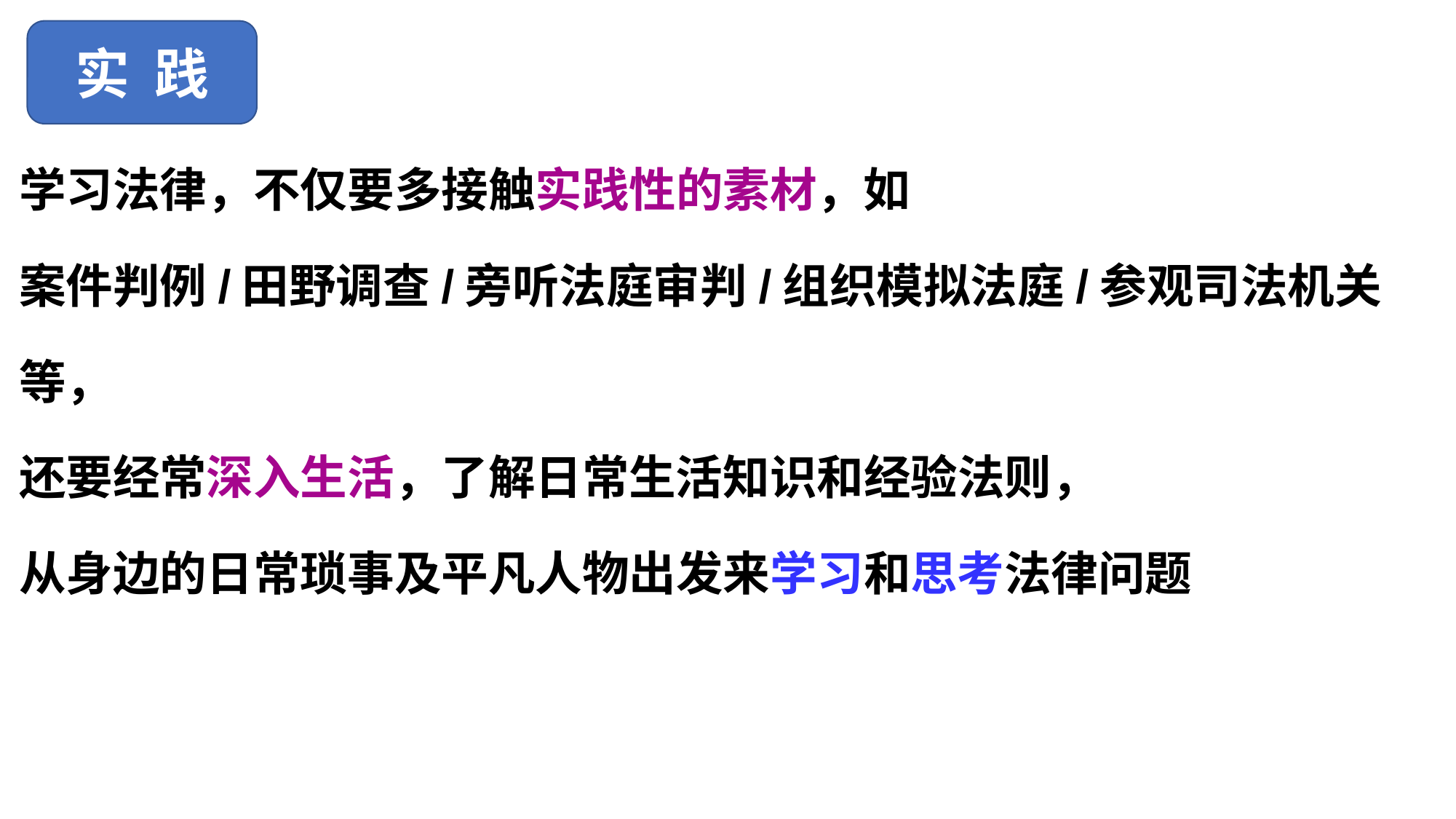

实  践
学习法律，不仅要多接触实践性的素材，如
案件判例/田野调查/旁听法庭审判/组织模拟法庭/参观司法机关等，
还要经常深入生活，了解日常生活知识和经验法则，
从身边的日常琐事及平凡人物出发来学习和思考法律问题